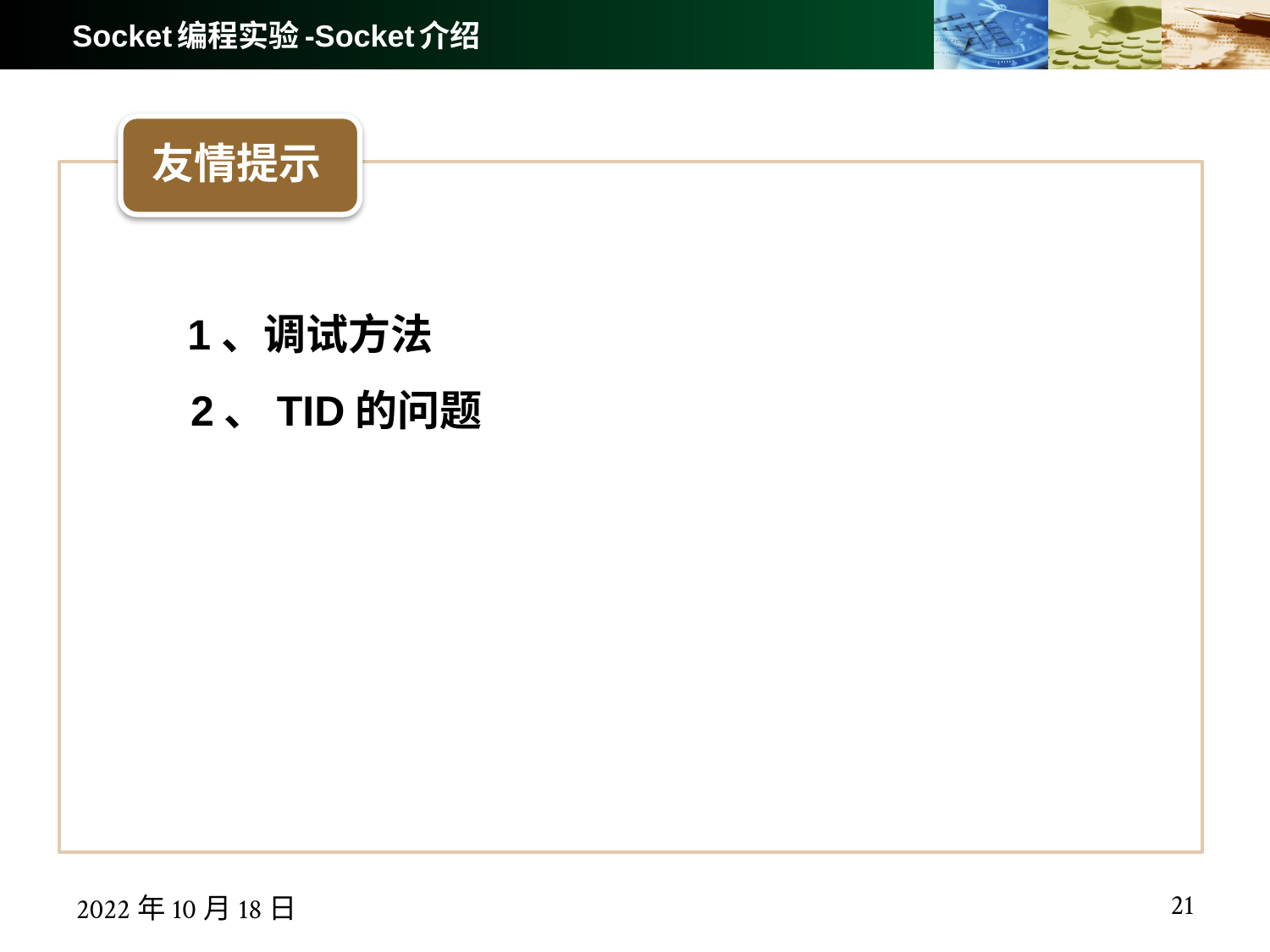

# Socket编程实验-Socket介绍

友情提示

             1、调试方法
          2、TID的问题
21
2022年10月18日